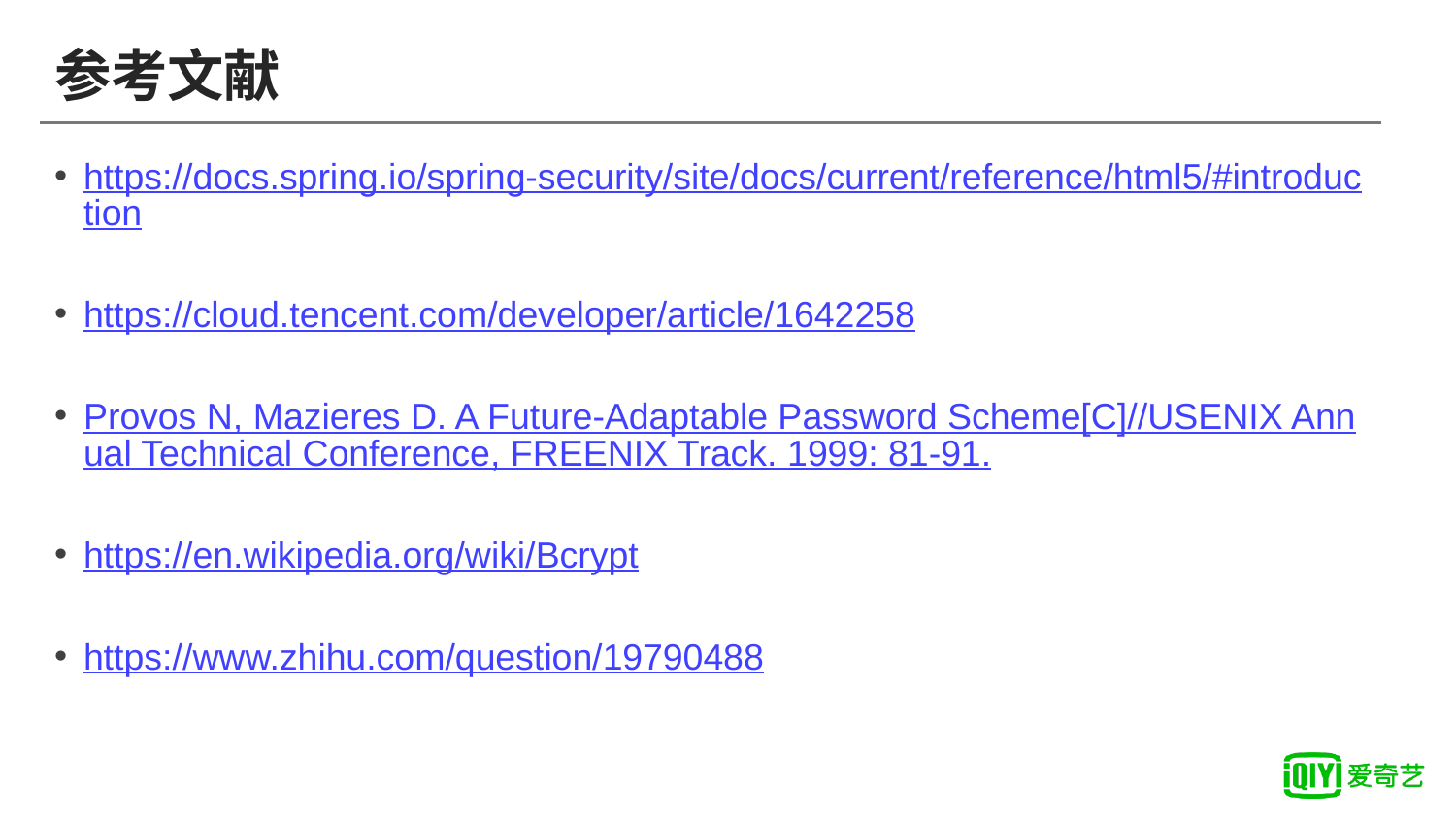

# 参考文献
https://docs.spring.io/spring-security/site/docs/current/reference/html5/#introduction

https://cloud.tencent.com/developer/article/1642258

Provos N, Mazieres D. A Future-Adaptable Password Scheme[C]//USENIX Annual Technical Conference, FREENIX Track. 1999: 81-91.

https://en.wikipedia.org/wiki/Bcrypt

https://www.zhihu.com/question/19790488